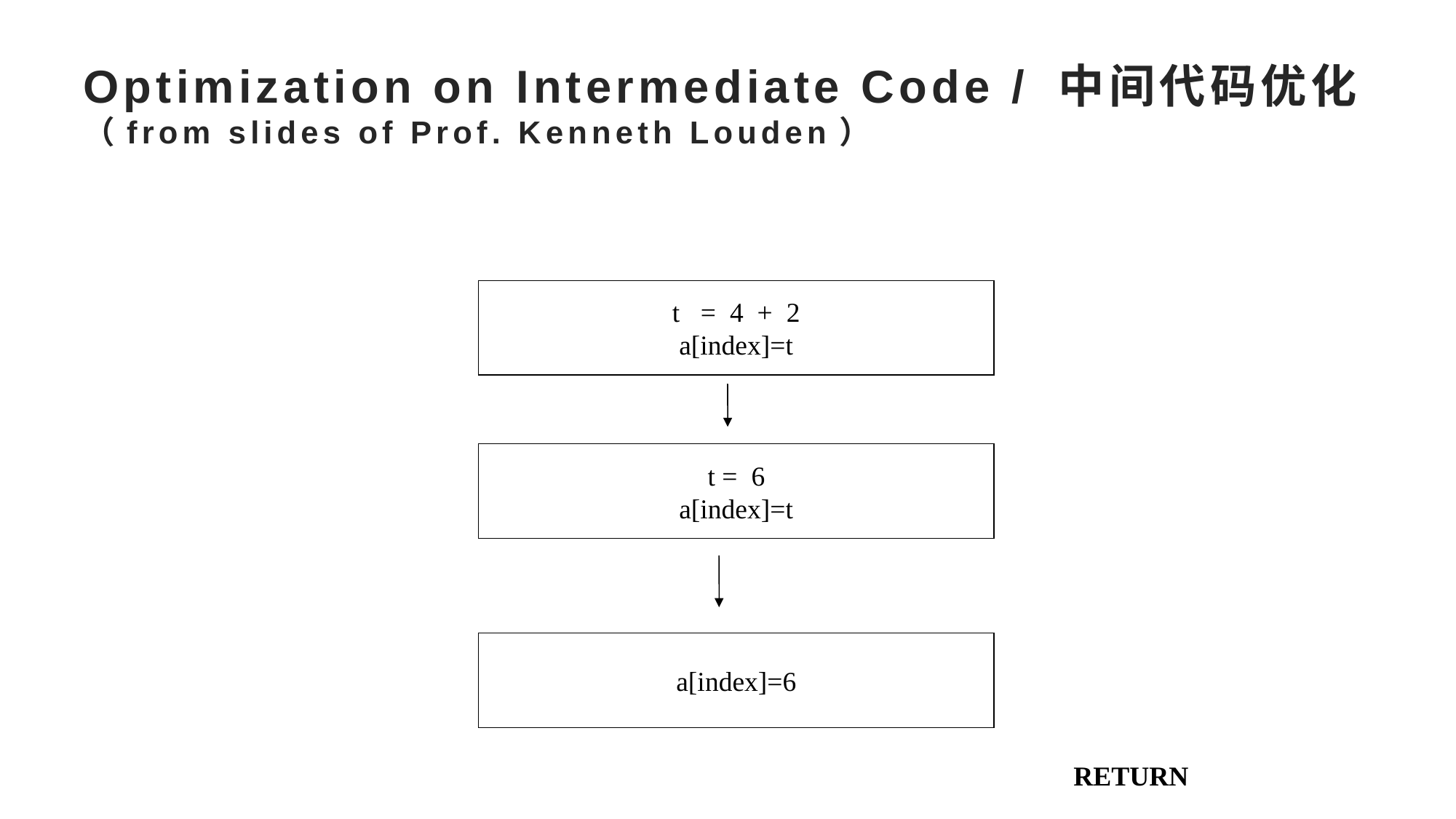

# Optimization on Intermediate Code / 中间代码优化 （from slides of Prof. Kenneth Louden）
t   =  4  +  2
a[index]=t

t =  6
a[index]=t

a[index]=6
RETURN